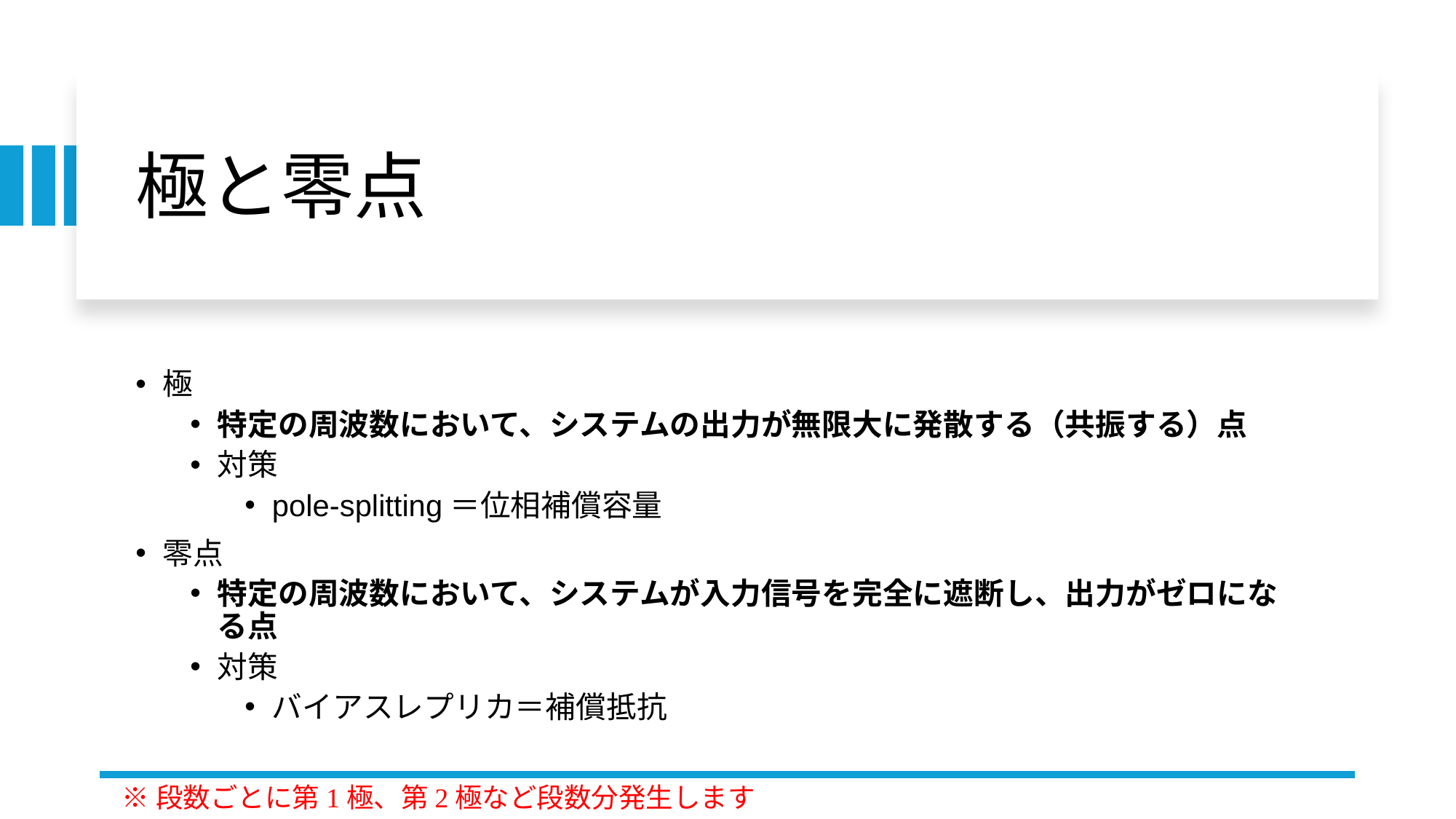

# 極と零点

極
特定の周波数において、システムの出力が無限大に発散する（共振する）点
対策
pole-splitting＝位相補償容量
零点
特定の周波数において、システムが入力信号を完全に遮断し、出力がゼロになる点
対策
バイアスレプリカ＝補償抵抗
※段数ごとに第1極、第2極など段数分発生します